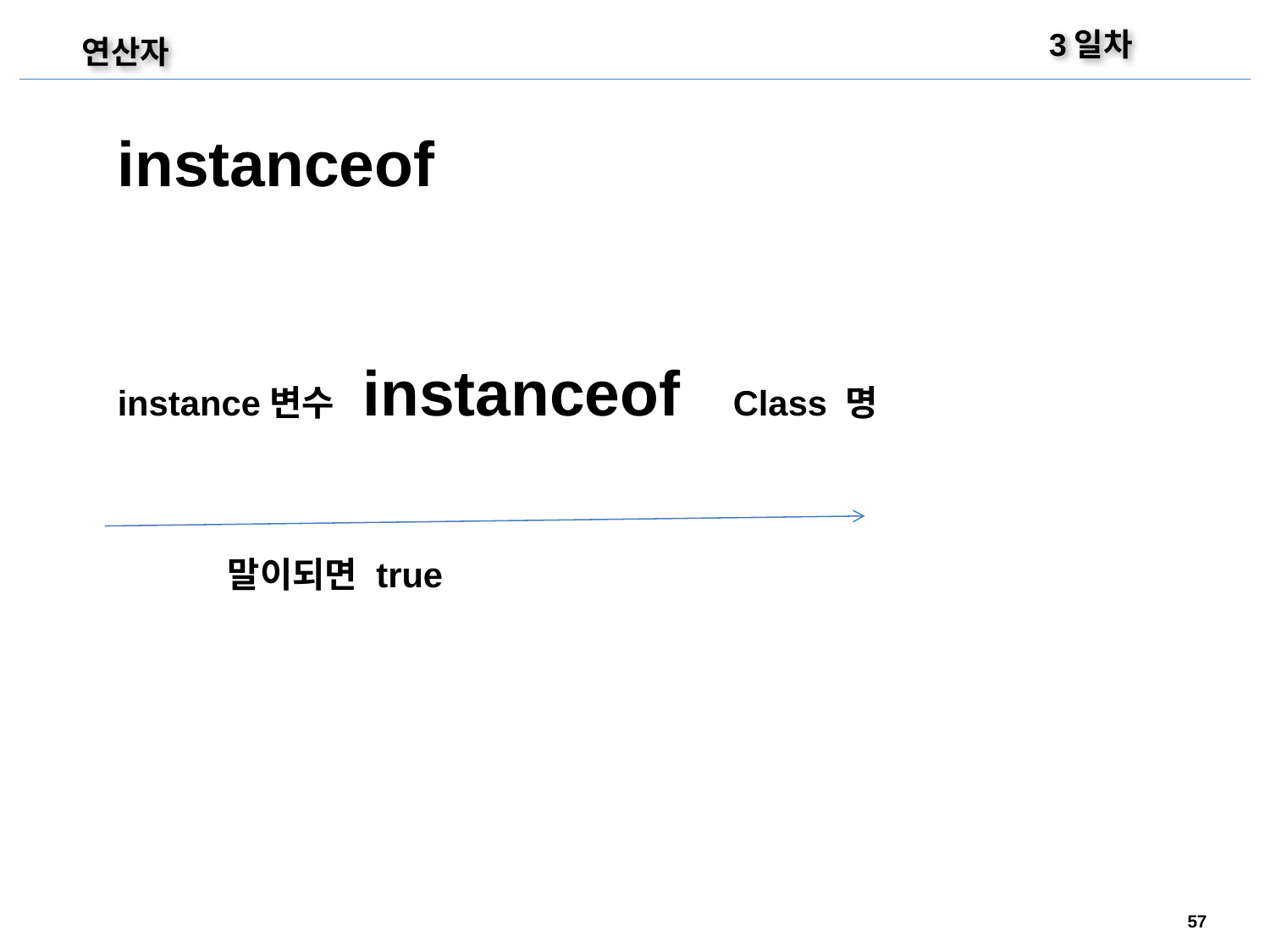

3일차
연산자
instanceof
instance변수  instanceof   Class 명
말이되면 true